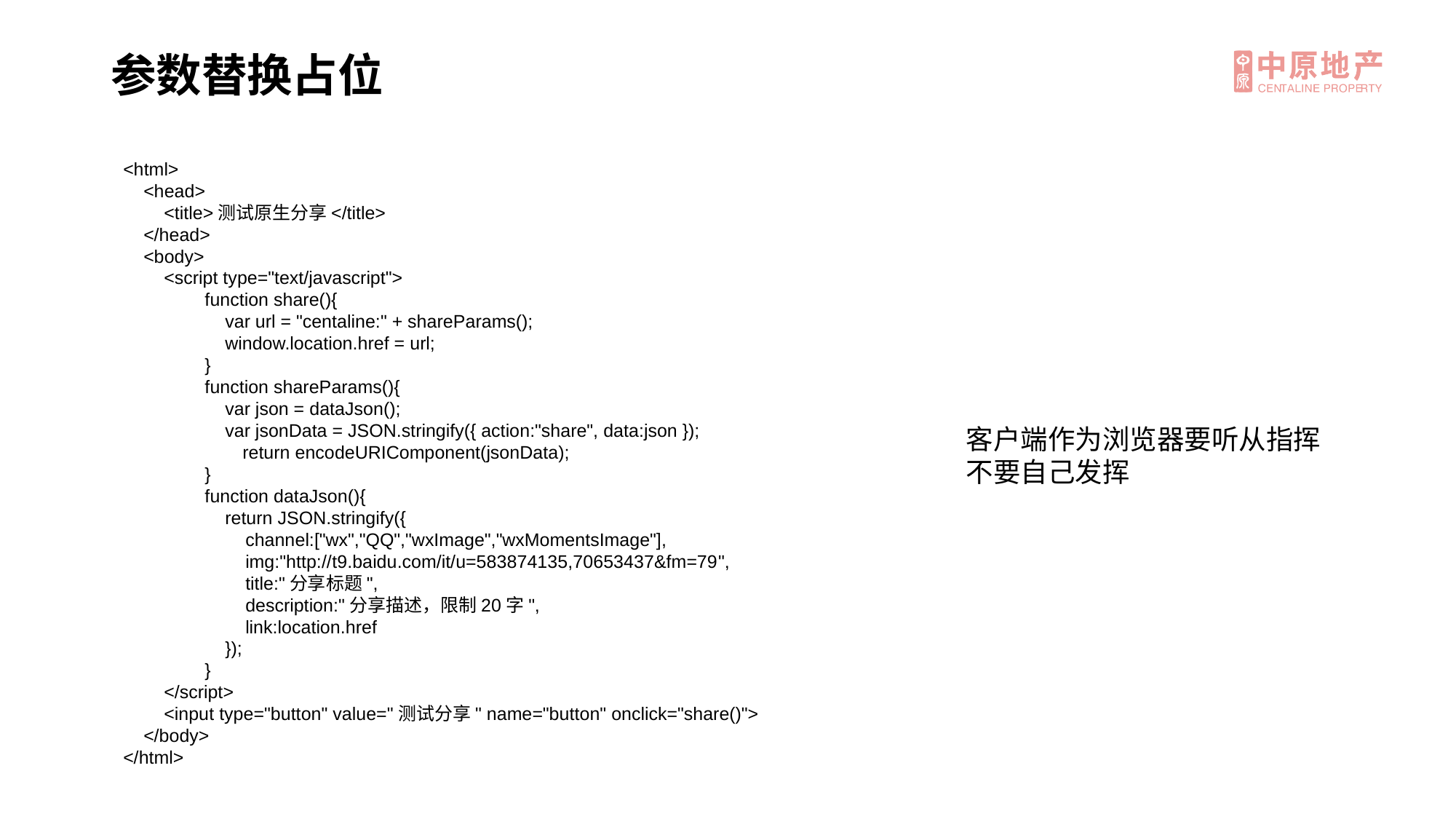

参数替换占位

<html>
    <head>
        <title>测试原生分享</title>
    </head>
    <body>
        <script type="text/javascript">
                function share(){
                    var url = "centaline:" + shareParams();
                    window.location.href = url;
                }
                function shareParams(){
                    var json = dataJson();
                    var jsonData = JSON.stringify({ action:"share", data:json });
	  return encodeURIComponent(jsonData);
                }
                function dataJson(){
                    return JSON.stringify({
                        channel:["wx","QQ","wxImage","wxMomentsImage"],
                        img:"http://t9.baidu.com/it/u=583874135,70653437&fm=79",
                        title:"分享标题",
                        description:"分享描述，限制20字",
                        link:location.href
                    });
                }
        </script>
        <input type="button" value="测试分享" name="button" onclick="share()">
    </body>
</html>
客户端作为浏览器要听从指挥
不要自己发挥